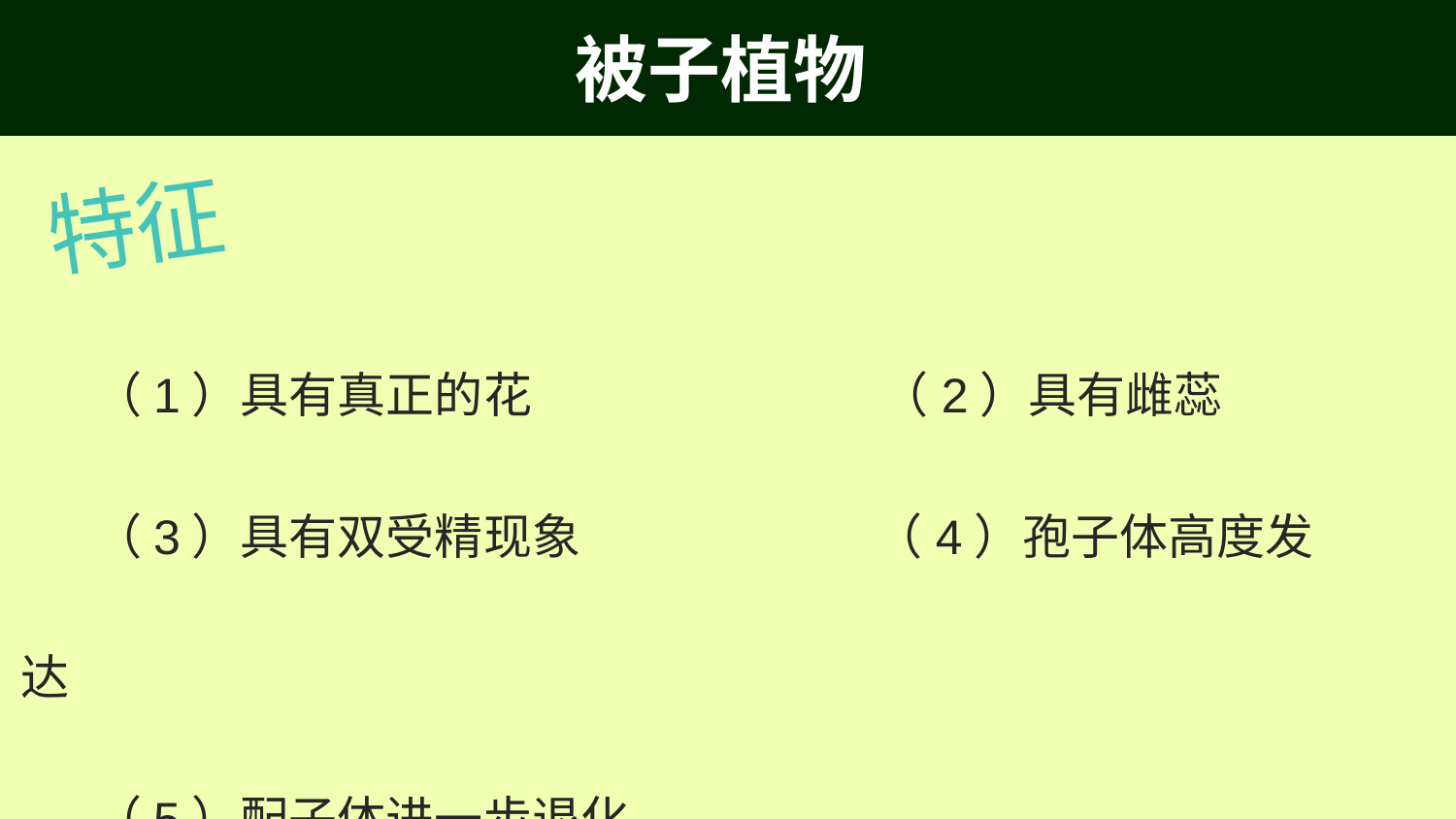

被子植物
被子植物
特征
（1）具有真正的花                                （2）具有雌蕊
（3）具有双受精现象                           （4）孢子体高度发达
（5）配子体进一步退化